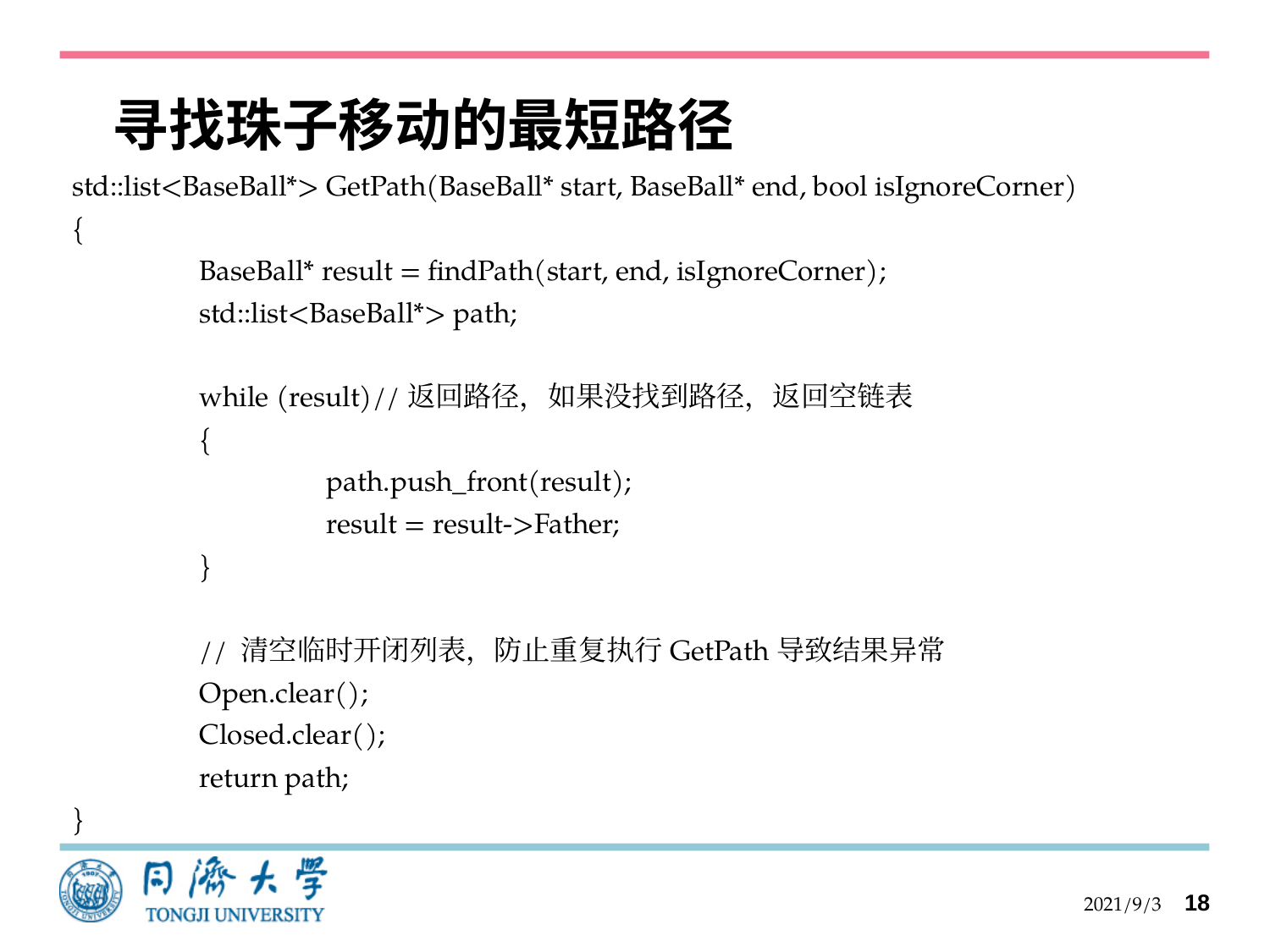

寻找珠子移动的最短路径
std::list<BaseBall*> GetPath(BaseBall* start, BaseBall* end, bool isIgnoreCorner)
{
	BaseBall* result = findPath(start, end, isIgnoreCorner);
	std::list<BaseBall*> path;

	while (result)//返回路径，如果没找到路径，返回空链表
	{
		path.push_front(result);
		result = result->Father;
	}

	// 清空临时开闭列表，防止重复执行GetPath导致结果异常
	Open.clear();
	Closed.clear();
	return path;
}
2021/9/3
18